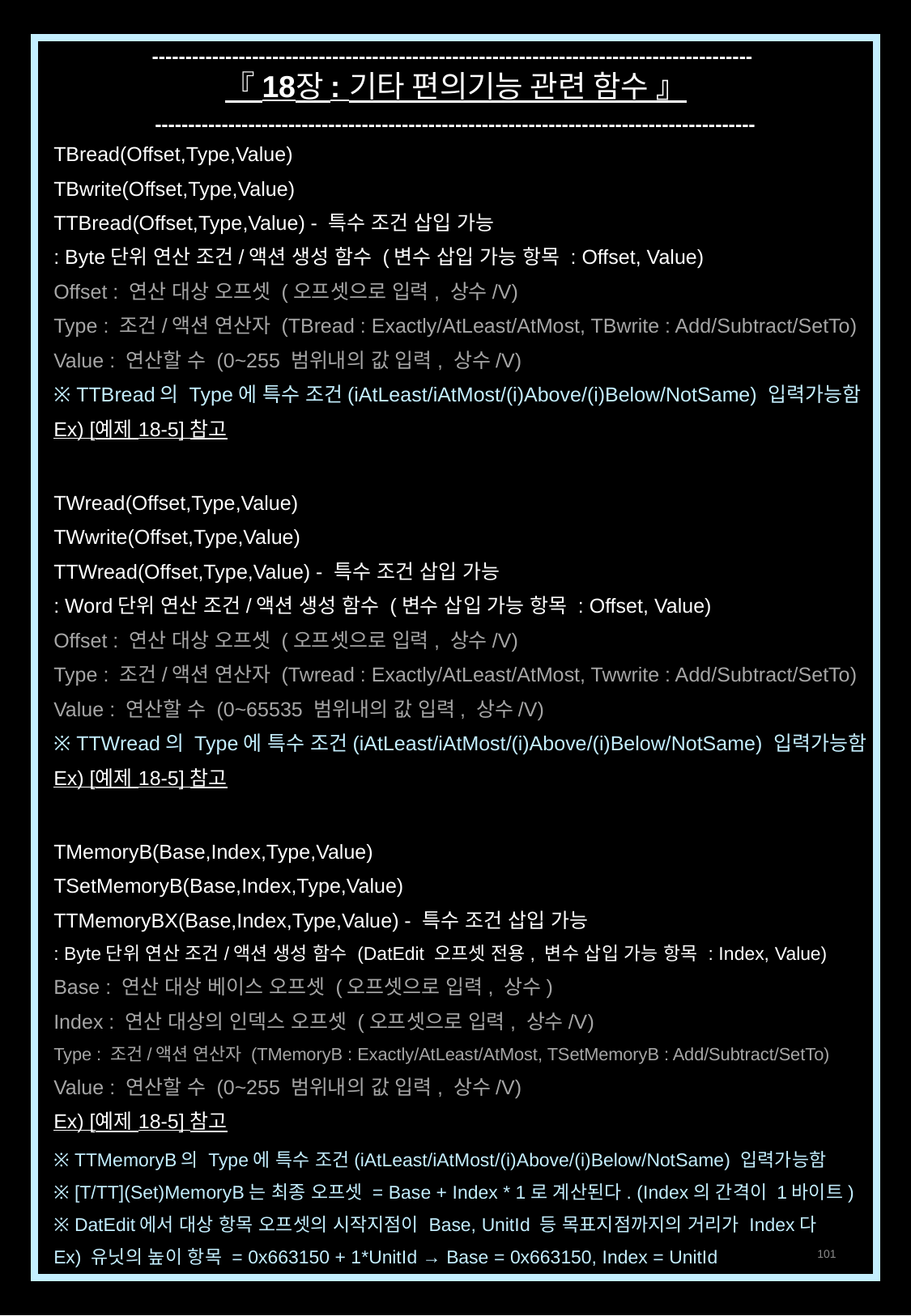

------------------------------------------------------------------------------------------
『 18장 : 기타 편의기능 관련 함수 』
------------------------------------------------------------------------------------------

TBread(Offset,Type,Value)
TBwrite(Offset,Type,Value)
TTBread(Offset,Type,Value) - 특수 조건 삽입 가능
: Byte단위 연산 조건/액션 생성 함수 (변수 삽입 가능 항목 : Offset, Value)
Offset : 연산 대상 오프셋 (오프셋으로 입력, 상수/V)
Type : 조건/액션 연산자 (TBread : Exactly/AtLeast/AtMost, TBwrite : Add/Subtract/SetTo)
Value : 연산할 수 (0~255 범위내의 값 입력, 상수/V)
※ TTBread의 Type에 특수 조건(iAtLeast/iAtMost/(i)Above/(i)Below/NotSame) 입력가능함
Ex) [예제 18-5] 참고

TWread(Offset,Type,Value)
TWwrite(Offset,Type,Value)
TTWread(Offset,Type,Value) - 특수 조건 삽입 가능
: Word단위 연산 조건/액션 생성 함수 (변수 삽입 가능 항목 : Offset, Value)
Offset : 연산 대상 오프셋 (오프셋으로 입력, 상수/V)
Type : 조건/액션 연산자 (Twread : Exactly/AtLeast/AtMost, Twwrite : Add/Subtract/SetTo)
Value : 연산할 수 (0~65535 범위내의 값 입력, 상수/V)
※ TTWread의 Type에 특수 조건(iAtLeast/iAtMost/(i)Above/(i)Below/NotSame) 입력가능함
Ex) [예제 18-5] 참고

TMemoryB(Base,Index,Type,Value)
TSetMemoryB(Base,Index,Type,Value)
TTMemoryBX(Base,Index,Type,Value) - 특수 조건 삽입 가능
: Byte단위 연산 조건/액션 생성 함수 (DatEdit 오프셋 전용, 변수 삽입 가능 항목 : Index, Value)
Base : 연산 대상 베이스 오프셋 (오프셋으로 입력, 상수)
Index : 연산 대상의 인덱스 오프셋 (오프셋으로 입력, 상수/V)
Type : 조건/액션 연산자 (TMemoryB : Exactly/AtLeast/AtMost, TSetMemoryB : Add/Subtract/SetTo)
Value : 연산할 수 (0~255 범위내의 값 입력, 상수/V)
Ex) [예제 18-5] 참고
※ TTMemoryB의 Type에 특수 조건(iAtLeast/iAtMost/(i)Above/(i)Below/NotSame) 입력가능함
※ [T/TT](Set)MemoryB는 최종 오프셋 = Base + Index * 1로 계산된다. (Index의 간격이 1바이트)
※ DatEdit에서 대상 항목 오프셋의 시작지점이 Base, UnitId 등 목표지점까지의 거리가 Index다
Ex) 유닛의 높이 항목 = 0x663150 + 1*UnitId → Base = 0x663150, Index = UnitId

101